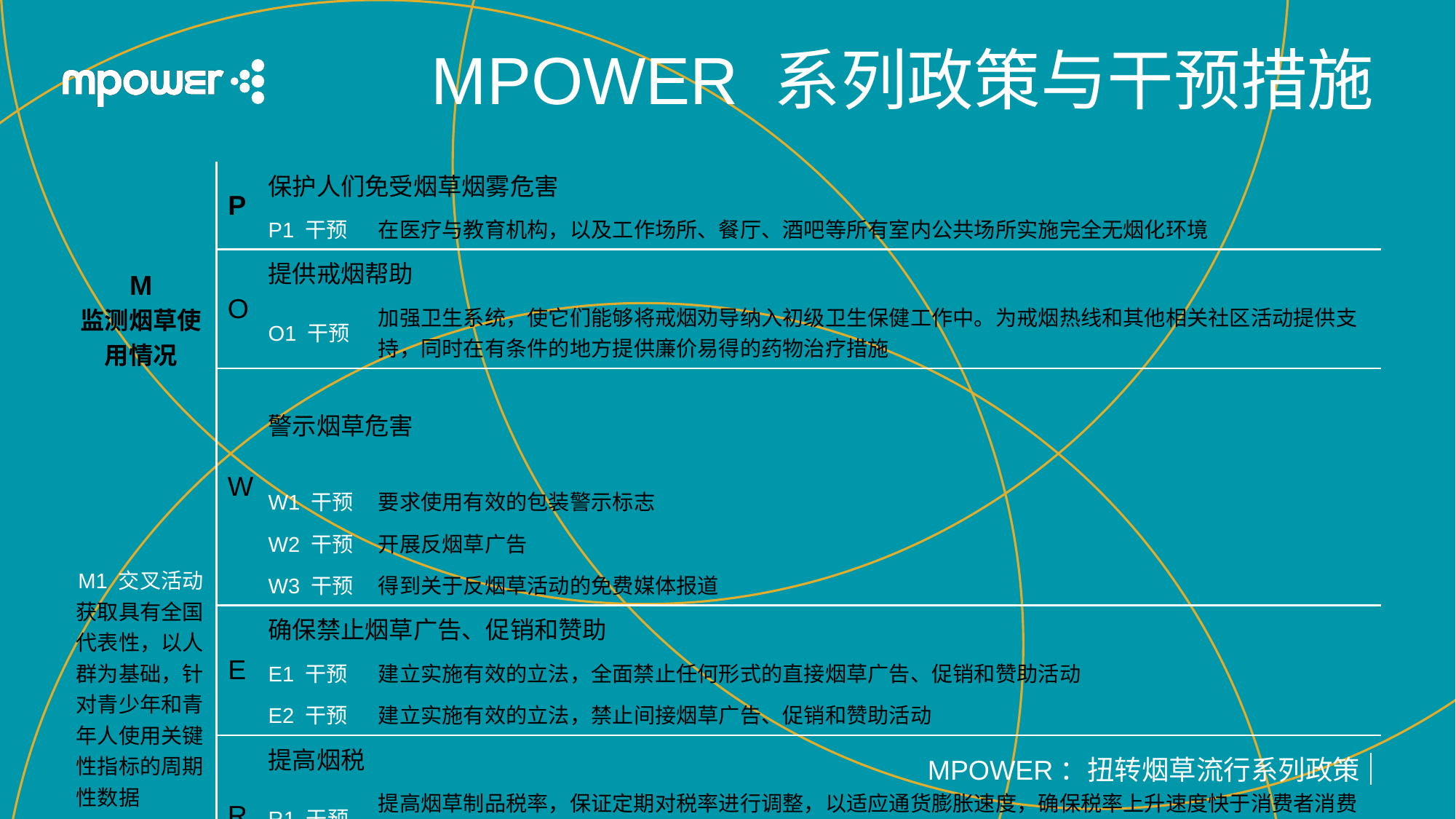

# MPOWER 系列政策与干预措施
| M 监测烟草使用情况 | P | 保护人们免受烟草烟雾危害 |  |
| --- | --- | --- | --- |
|  |  | P1 干预 | 在医疗与教育机构，以及工作场所、餐厅、酒吧等所有室内公共场所实施完全无烟化环境 |
|  | O | 提供戒烟帮助 |  |
|  |  | O1 干预 | 加强卫生系统，使它们能够将戒烟劝导纳入初级卫生保健工作中。为戒烟热线和其他相关社区活动提供支持，同时在有条件的地方提供廉价易得的药物治疗措施 |
|  | W | 警示烟草危害 |  |
| M1 交叉活动 获取具有全国代表性，以人群为基础，针对青少年和青年人使用关键性指标的周期性数据 |  | W1 干预 | 要求使用有效的包装警示标志 |
|  |  | W2 干预 | 开展反烟草广告 |
|  |  | W3 干预 | 得到关于反烟草活动的免费媒体报道 |
|  | E | 确保禁止烟草广告、促销和赞助 |  |
|  |  | E1 干预 | 建立实施有效的立法，全面禁止任何形式的直接烟草广告、促销和赞助活动 |
|  |  | E2 干预 | 建立实施有效的立法，禁止间接烟草广告、促销和赞助活动 |
|  | R | 提高烟税 |  |
|  |  | R1 干预 | 提高烟草制品税率，保证定期对税率进行调整，以适应通货膨胀速度，确保税率上升速度快于消费者消费能力的提高速度 |
|  |  | R2 干预 | 加强税收管理，减少烟草制品非法贸易 |